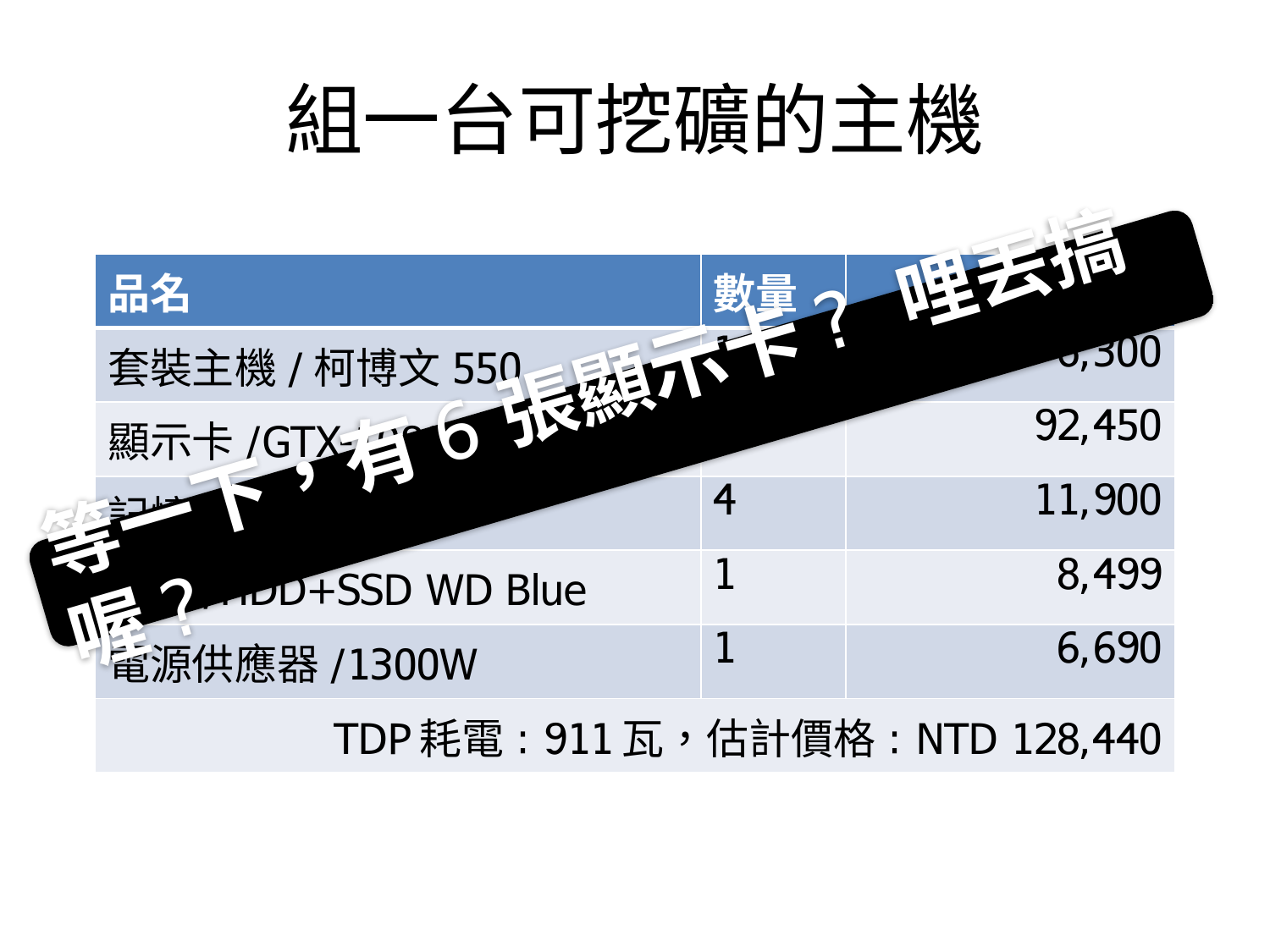

# 組一台可挖礦的主機
| 品名 | 數量 | 小記 |
| --- | --- | --- |
| 套裝主機/柯博文550 | 1 | 6,300 |
| 顯示卡/GTX-1080 | 6 | 92,450 |
| 記憶體/16G | 4 | 11,900 |
| 硬碟/HDD+SSD WD Blue | 1 | 8,499 |
| 電源供應器/1300W | 1 | 6,690 |
| TDP耗電: 911瓦，估計價格: NTD 128,440 |  |  |
等一下，有6張顯示卡? 哩丟搞喔?